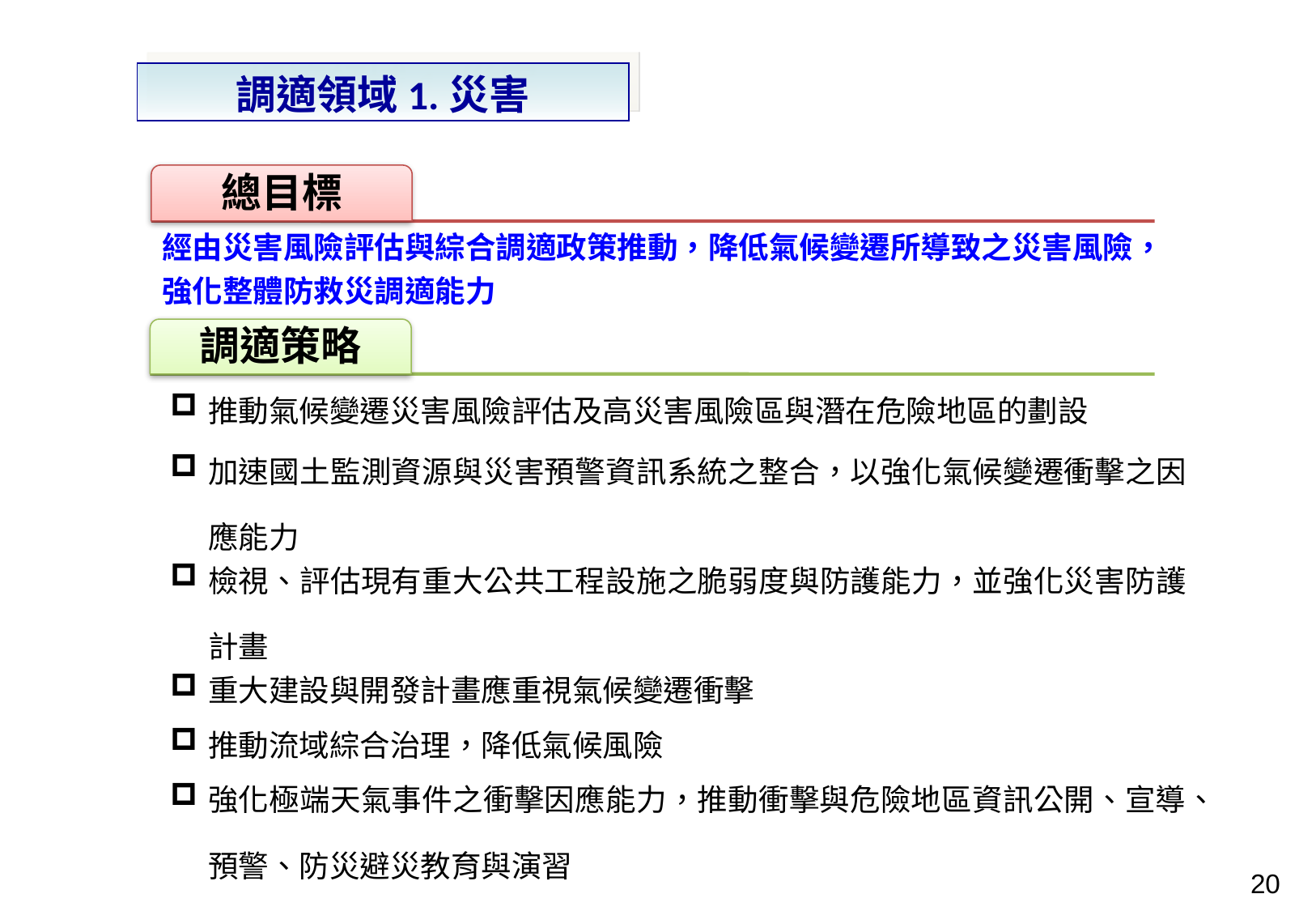

調適領域1.災害
總目標
經由災害風險評估與綜合調適政策推動，降低氣候變遷所導致之災害風險，強化整體防救災調適能力
調適策略
| 推動氣候變遷災害風險評估及高災害風險區與潛在危險地區的劃設 |
| --- |
| 加速國土監測資源與災害預警資訊系統之整合，以強化氣候變遷衝擊之因應能力 |
| 檢視、評估現有重大公共工程設施之脆弱度與防護能力，並強化災害防護計畫 |
| 重大建設與開發計畫應重視氣候變遷衝擊 |
| 推動流域綜合治理，降低氣候風險 |
| 強化極端天氣事件之衝擊因應能力，推動衝擊與危險地區資訊公開、宣導、預警、防災避災教育與演習 |